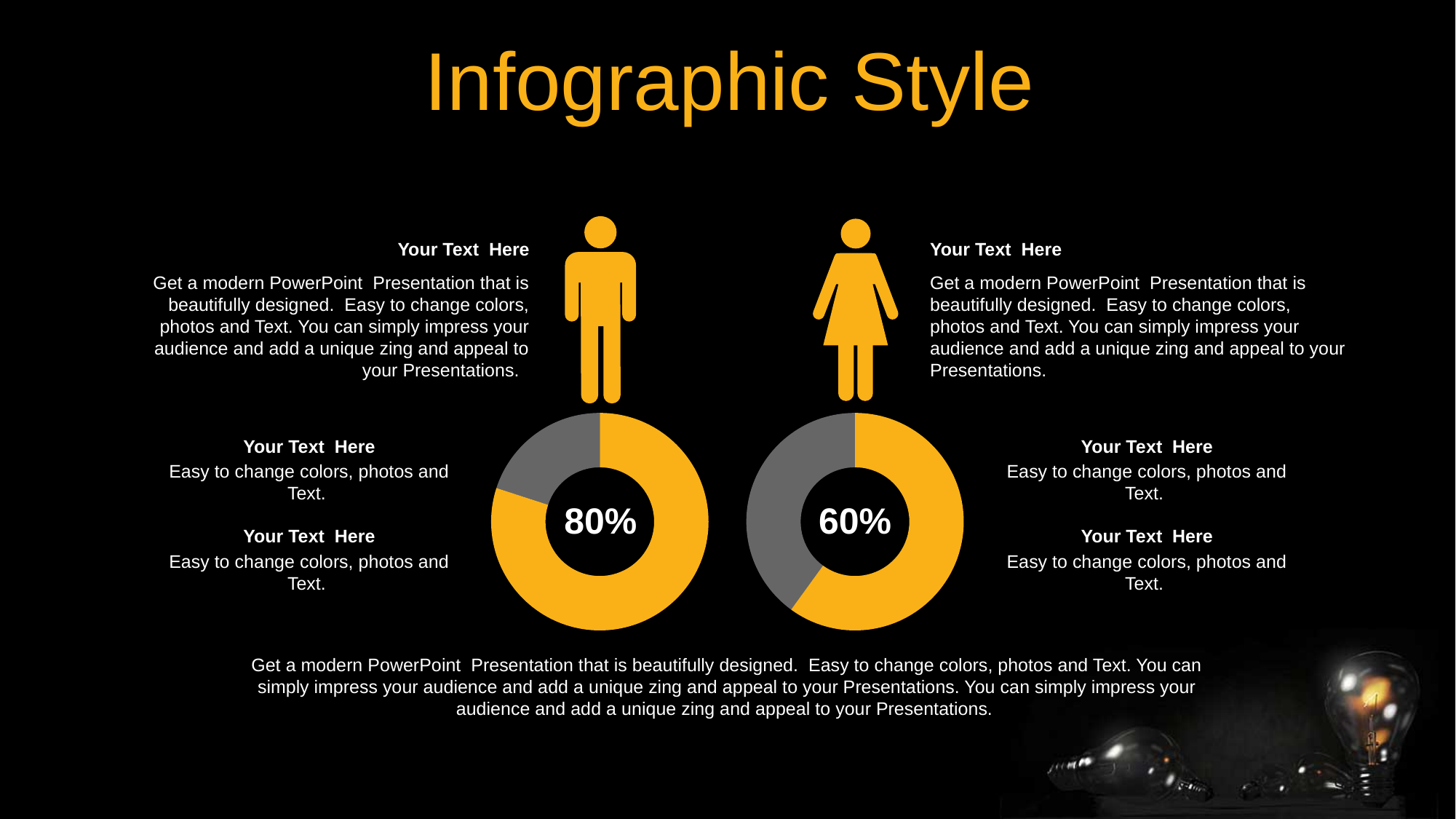

Infographic Style

Your Text  Here
Get a modern PowerPoint  Presentation that is beautifully designed.  Easy to change colors, photos and Text. You can simply impress your audience and add a unique zing and appeal to your Presentations.
Your Text  Here
Get a modern PowerPoint  Presentation that is beautifully designed.  Easy to change colors, photos and Text. You can simply impress your audience and add a unique zing and appeal to your Presentations.

### Chart

| Category | 판매 |
|---|---|
| 1분기 | 80.0 |
| 2분기 | 20.0 |

### Chart

| Category | 판매 |
|---|---|
| 1분기 | 60.0 |
| 2분기 | 40.0 |

### Chart

| Category |
|---|
Your Text  Here
Easy to change colors, photos and Text.
Your Text  Here
Easy to change colors, photos and Text.
80%
60%
Your Text  Here
Easy to change colors, photos and Text.
Your Text  Here
Easy to change colors, photos and Text.
Get a modern PowerPoint  Presentation that is beautifully designed.  Easy to change colors, photos and Text. You can simply impress your audience and add a unique zing and appeal to your Presentations. You can simply impress your audience and add a unique zing and appeal to your Presentations.